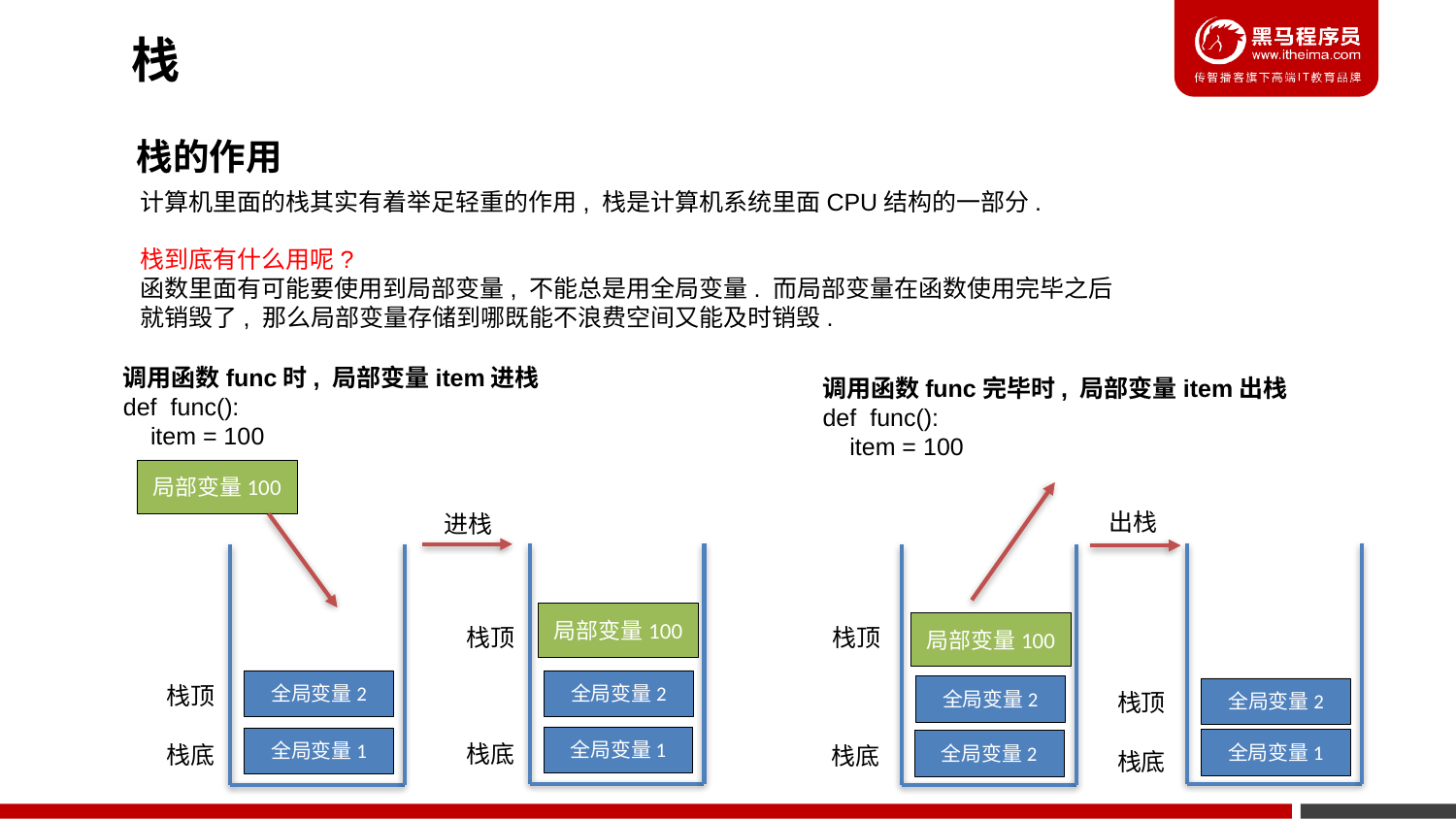

栈
栈的作用
计算机里面的栈其实有着举足轻重的作用, 栈是计算机系统里面CPU结构的一部分.

栈到底有什么用呢?
函数里面有可能要使用到局部变量, 不能总是用全局变量. 而局部变量在函数使用完毕之后
就销毁了, 那么局部变量存储到哪既能不浪费空间又能及时销毁.
调用函数func时, 局部变量item进栈
def  func():
    item = 100
调用函数func完毕时, 局部变量item出栈
def  func():
    item = 100
局部变量100
出栈
进栈
局部变量100
局部变量100
栈顶
栈顶
全局变量2
全局变量2
栈顶
全局变量2
全局变量2
栈顶
全局变量1
全局变量1
全局变量1
全局变量2
栈底
栈底
栈底
栈底